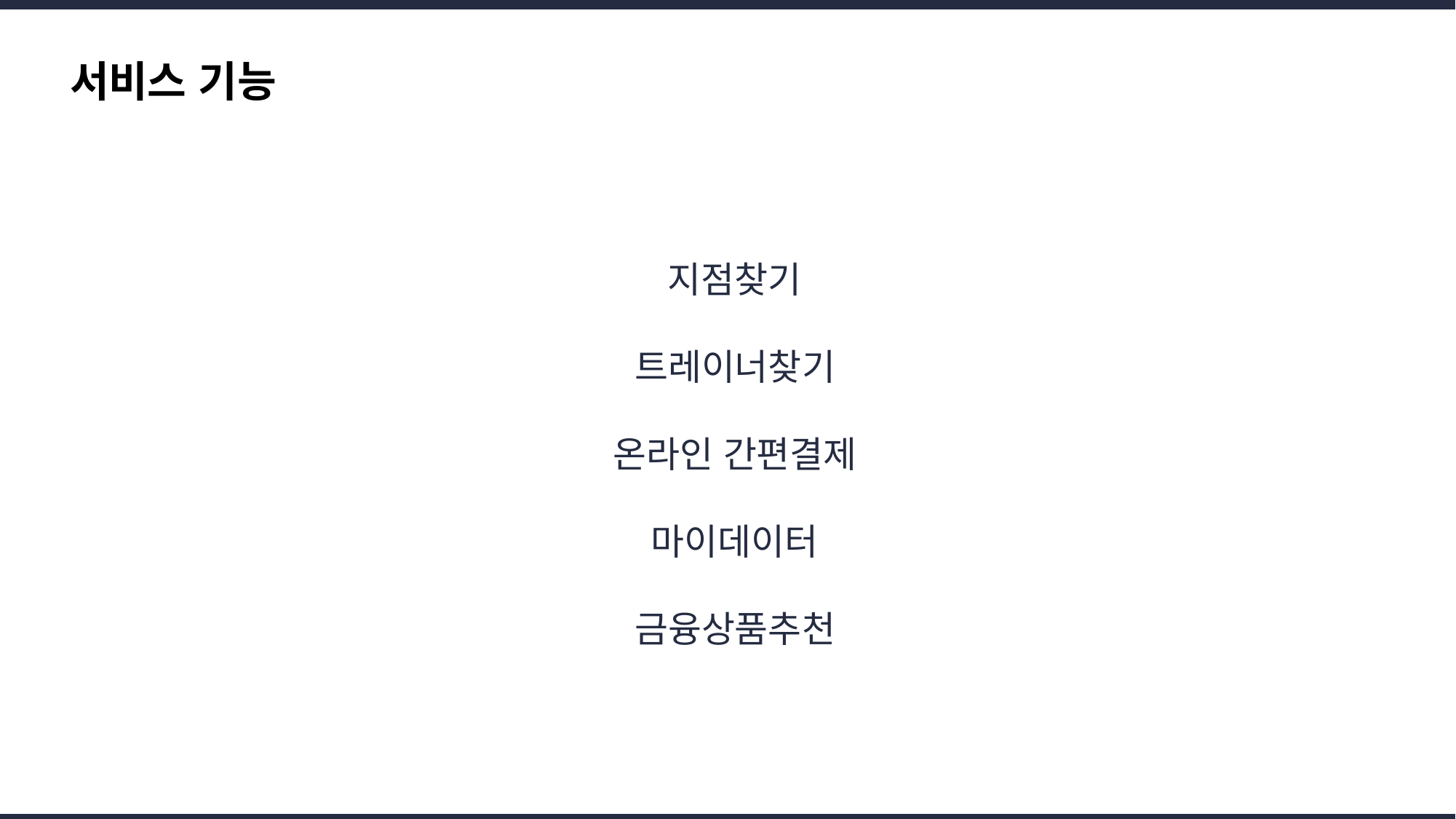

서비스 기능
지점찾기

트레이너찾기

온라인 간편결제

마이데이터

금융상품추천